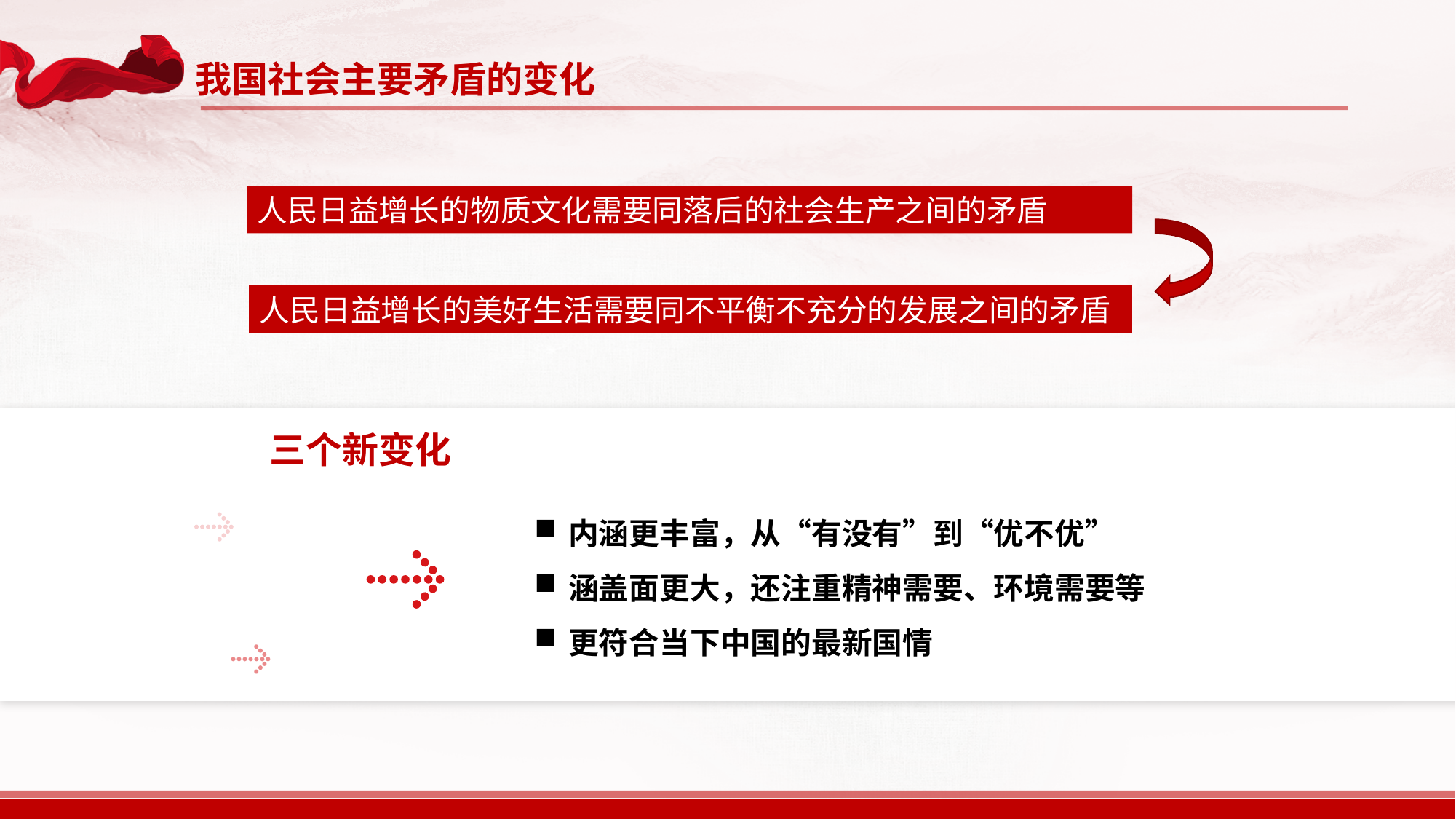

我国社会主要矛盾的变化
人民日益增长的物质文化需要同落后的社会生产之间的矛盾

人民日益增长的美好生活需要同不平衡不充分的发展之间的矛盾

三个新变化
内涵更丰富，从“有没有”到“优不优”
涵盖面更大，还注重精神需要、环境需要等
更符合当下中国的最新国情